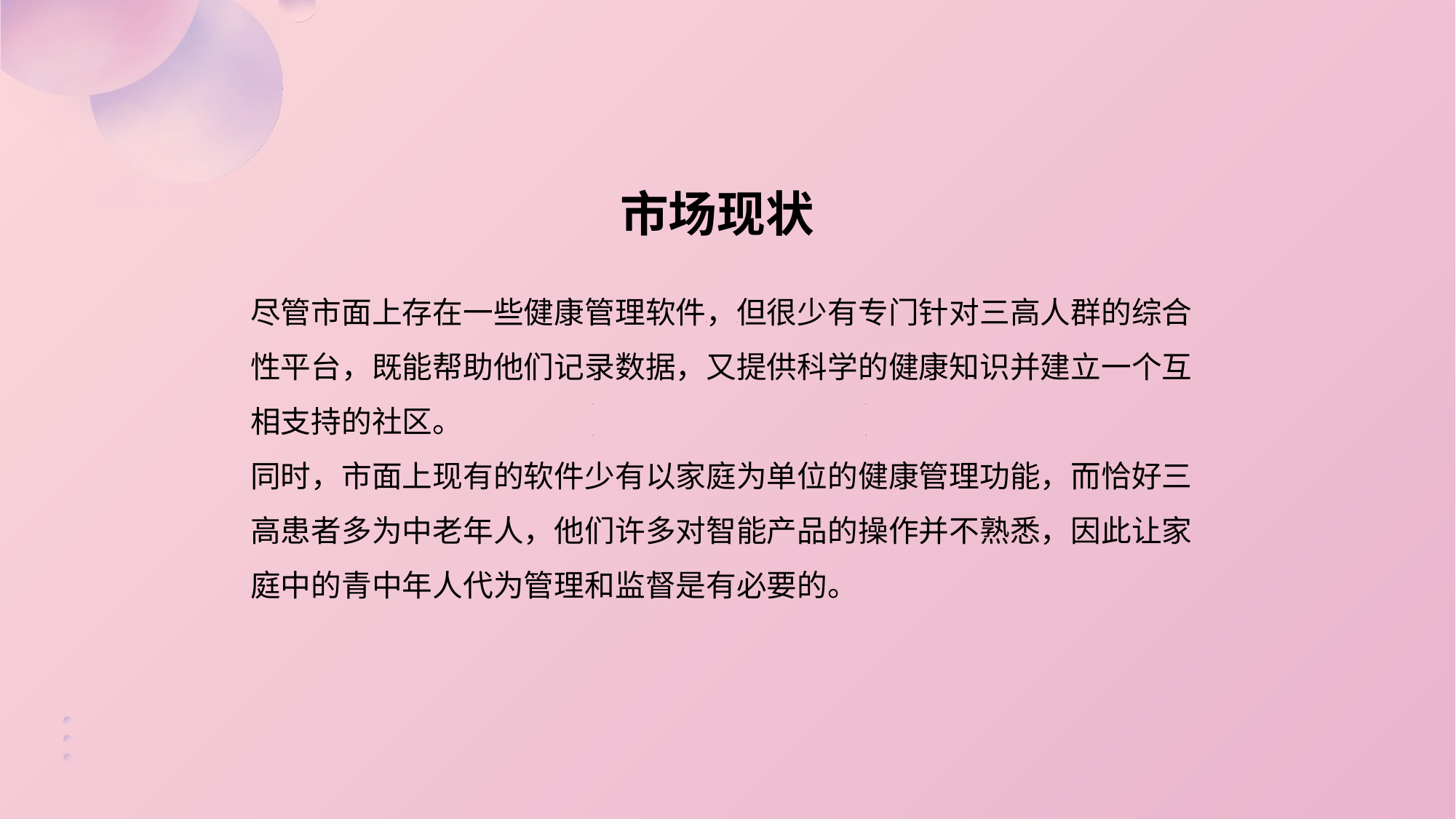

市场现状
尽管市面上存在一些健康管理软件，但很少有专门针对三高人群的综合性平台，既能帮助他们记录数据，又提供科学的健康知识并建立一个互相支持的社区。
同时，市面上现有的软件少有以家庭为单位的健康管理功能，而恰好三高患者多为中老年人，他们许多对智能产品的操作并不熟悉，因此让家庭中的青中年人代为管理和监督是有必要的。